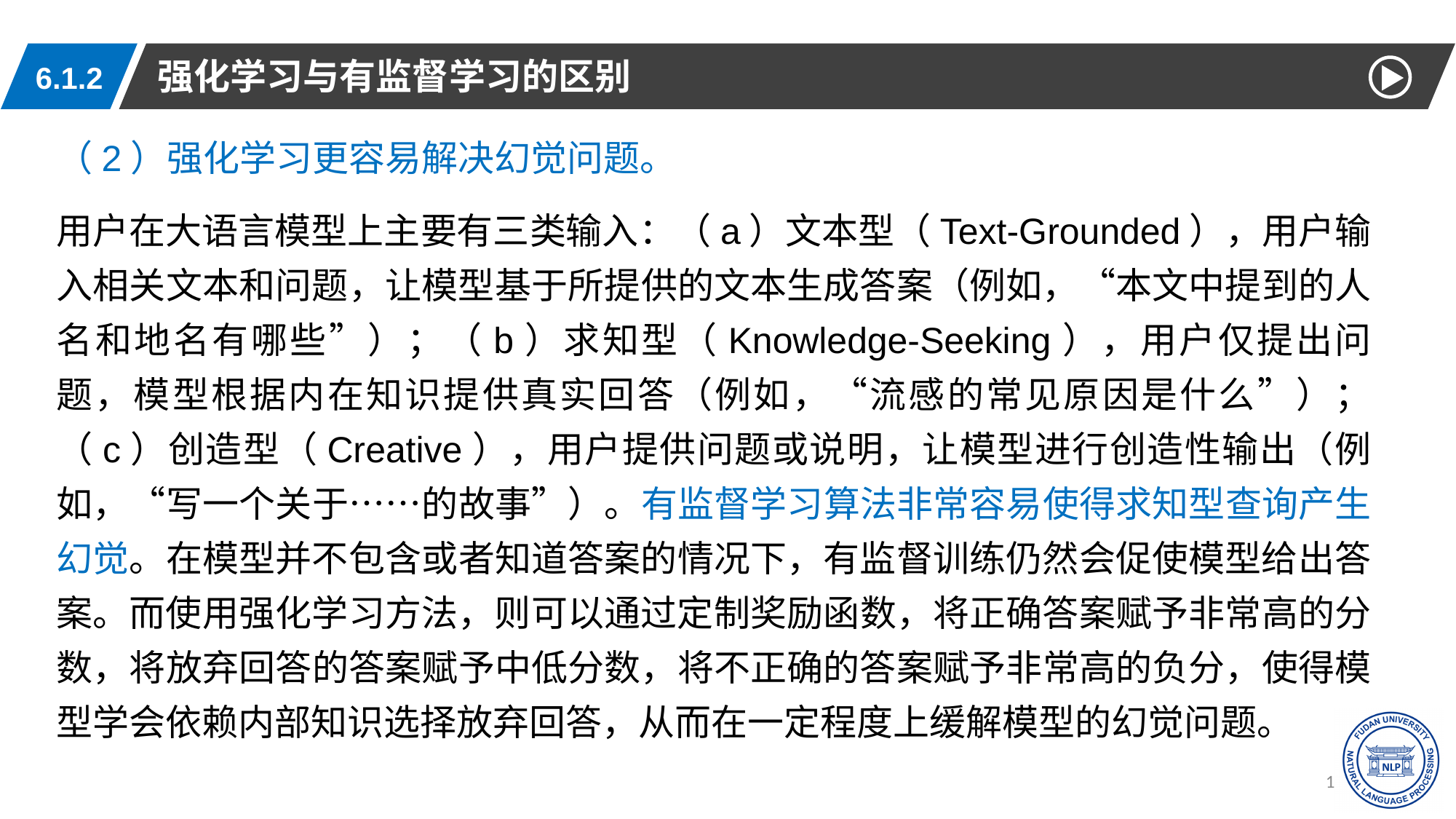

强化学习与有监督学习的区别
6.1.2

（2）强化学习更容易解决幻觉问题。
用户在大语言模型上主要有三类输入：（a）文本型（Text-Grounded），用户输入相关文本和问题，让模型基于所提供的文本生成答案（例如，“本文中提到的人名和地名有哪些”）；（b）求知型（Knowledge-Seeking），用户仅提出问题，模型根据内在知识提供真实回答（例如，“流感的常见原因是什么”）；（c）创造型（Creative），用户提供问题或说明，让模型进行创造性输出（例如，“写一个关于……的故事”）。有监督学习算法非常容易使得求知型查询产生幻觉。在模型并不包含或者知道答案的情况下，有监督训练仍然会促使模型给出答案。而使用强化学习方法，则可以通过定制奖励函数，将正确答案赋予非常高的分数，将放弃回答的答案赋予中低分数，将不正确的答案赋予非常高的负分，使得模型学会依赖内部知识选择放弃回答，从而在一定程度上缓解模型的幻觉问题。
17